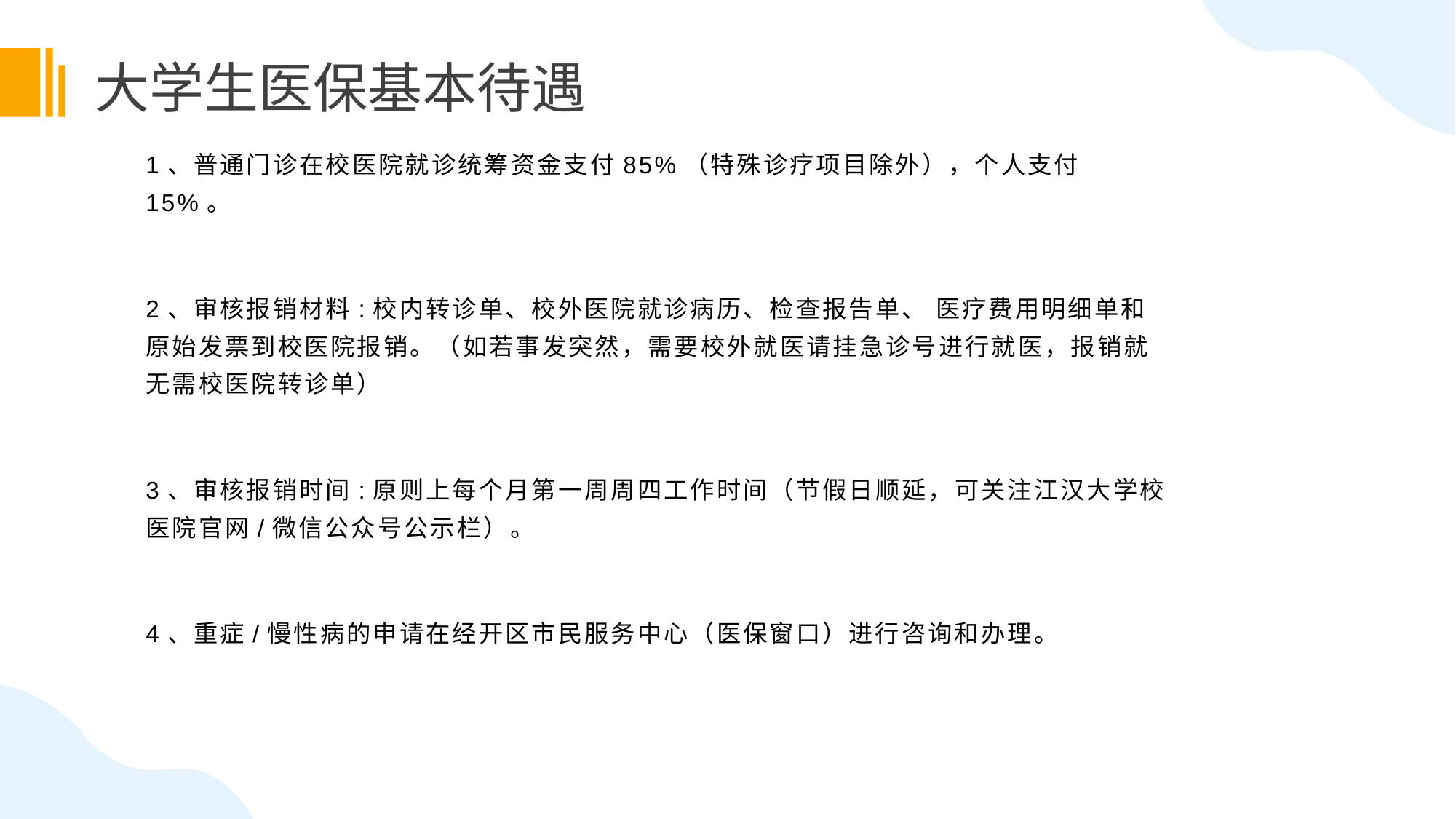

大学生医保基本待遇
1、普通门诊在校医院就诊统筹资金支付85%（特殊诊疗项目除外），个人支付15%。

2、审核报销材料:校内转诊单、校外医院就诊病历、检查报告单、 医疗费用明细单和原始发票到校医院报销。（如若事发突然，需要校外就医请挂急诊号进行就医，报销就无需校医院转诊单）

3、审核报销时间:原则上每个月第一周周四工作时间（节假日顺延，可关注江汉大学校医院官网/微信公众号公示栏）。

4、重症/慢性病的申请在经开区市民服务中心（医保窗口）进行咨询和办理。